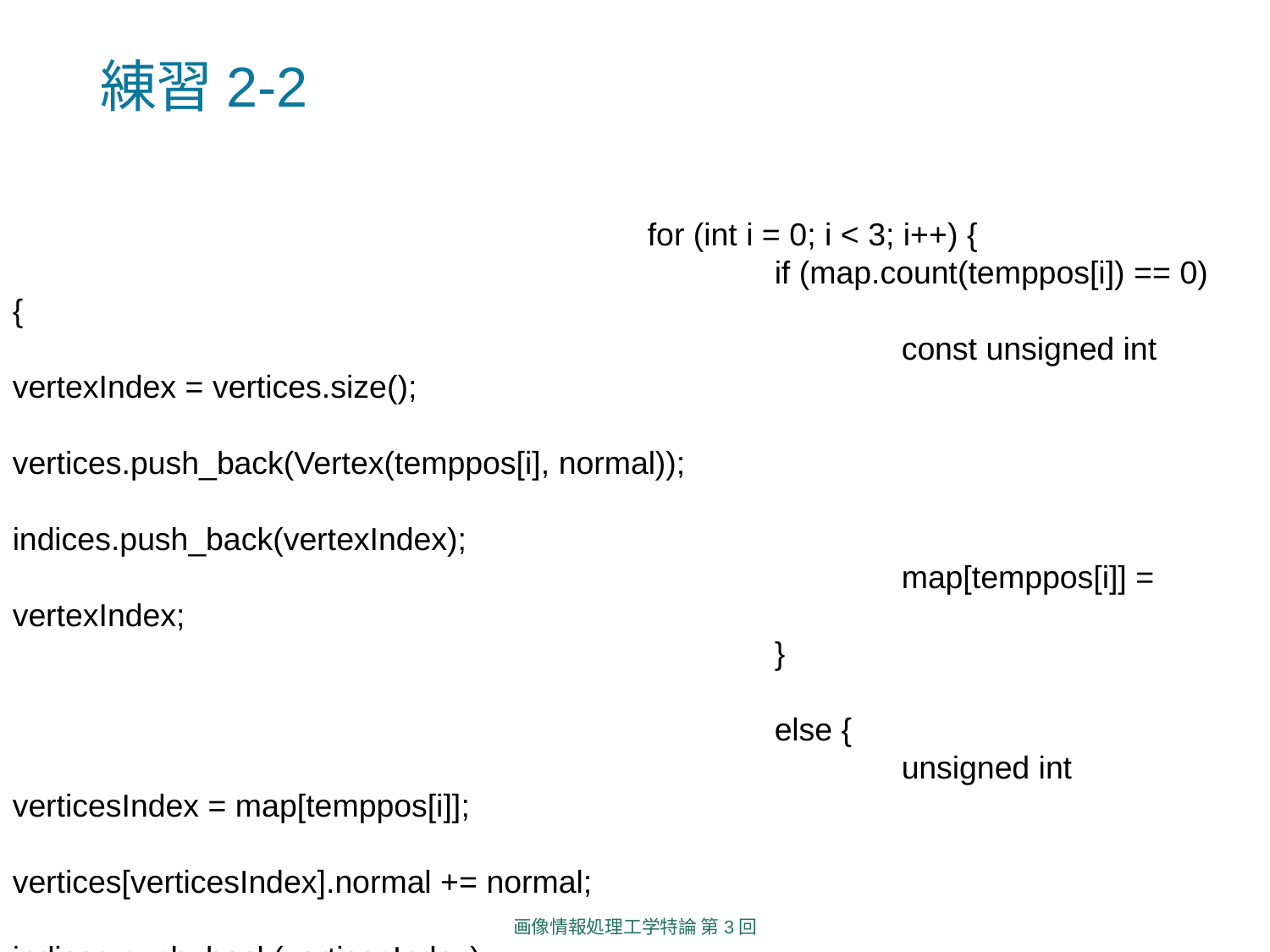

# 練習2-2

					for (int i = 0; i < 3; i++) {
						if (map.count(temppos[i]) == 0) {
							const unsigned int vertexIndex = vertices.size();
							vertices.push_back(Vertex(temppos[i], normal));
							indices.push_back(vertexIndex);
							map[temppos[i]] = vertexIndex;
						}

						else {
							unsigned int verticesIndex = map[temppos[i]];
							vertices[verticesIndex].normal += normal;
							indices.push_back(verticesIndex);
						}
					}

					idx = 0;
				}
			}
		}
画像情報処理工学特論 第3回